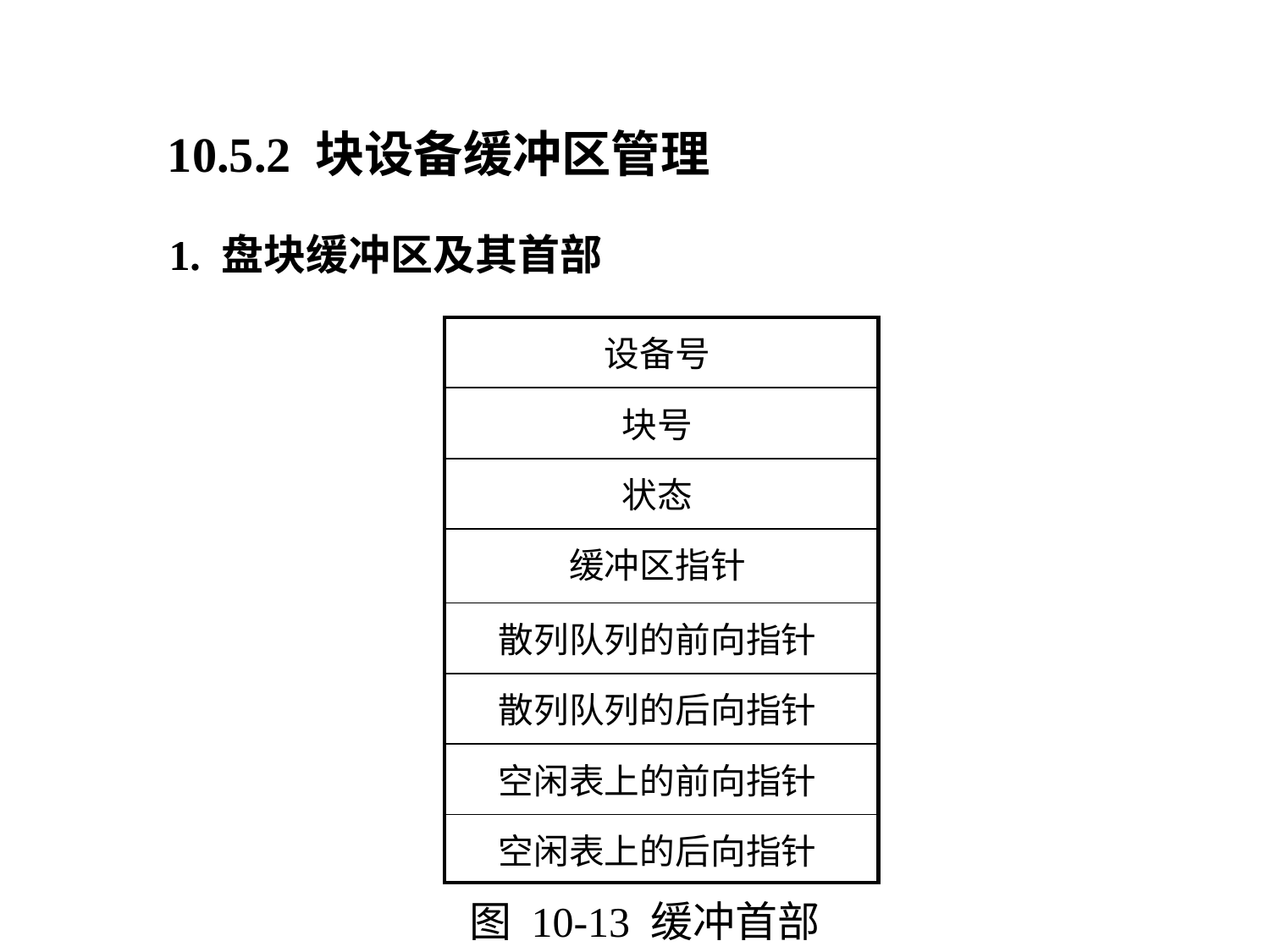

10.5.2 块设备缓冲区管理
1. 盘块缓冲区及其首部
| 设备号 |
| --- |
| 块号 |
| 状态 |
| 缓冲区指针 |
| 散列队列的前向指针 |
| 散列队列的后向指针 |
| 空闲表上的前向指针 |
| 空闲表上的后向指针 |
图 10-13 缓冲首部